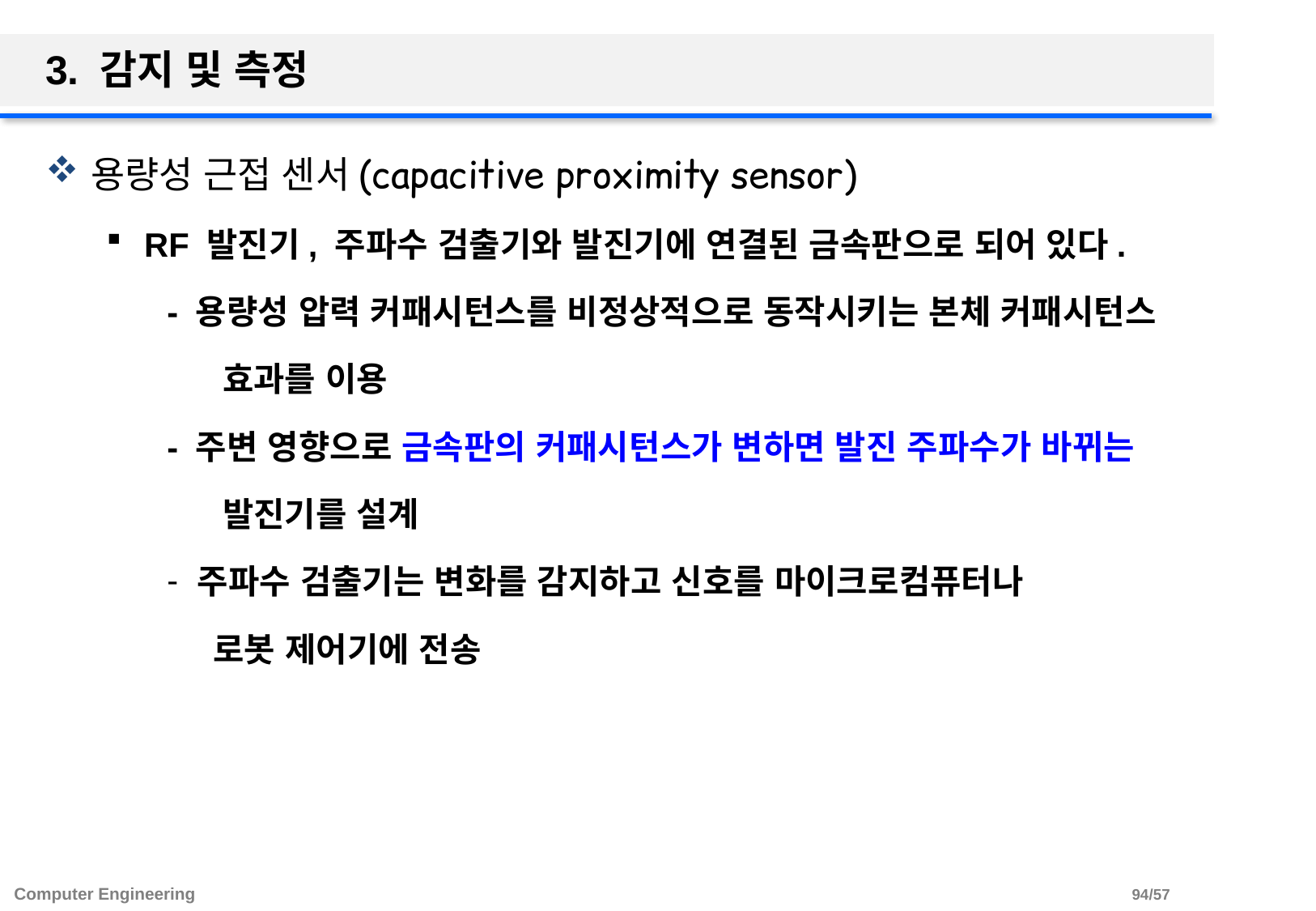

# 3. 감지 및 측정
용량성 근접 센서(capacitive proximity sensor)
RF 발진기, 주파수 검출기와 발진기에 연결된 금속판으로 되어 있다.
- 용량성 압력 커패시턴스를 비정상적으로 동작시키는 본체 커패시턴스
     효과를 이용
- 주변 영향으로 금속판의 커패시턴스가 변하면 발진 주파수가 바뀌는
     발진기를 설계
주파수 검출기는 변화를 감지하고 신호를 마이크로컴퓨터나
    로봇 제어기에 전송